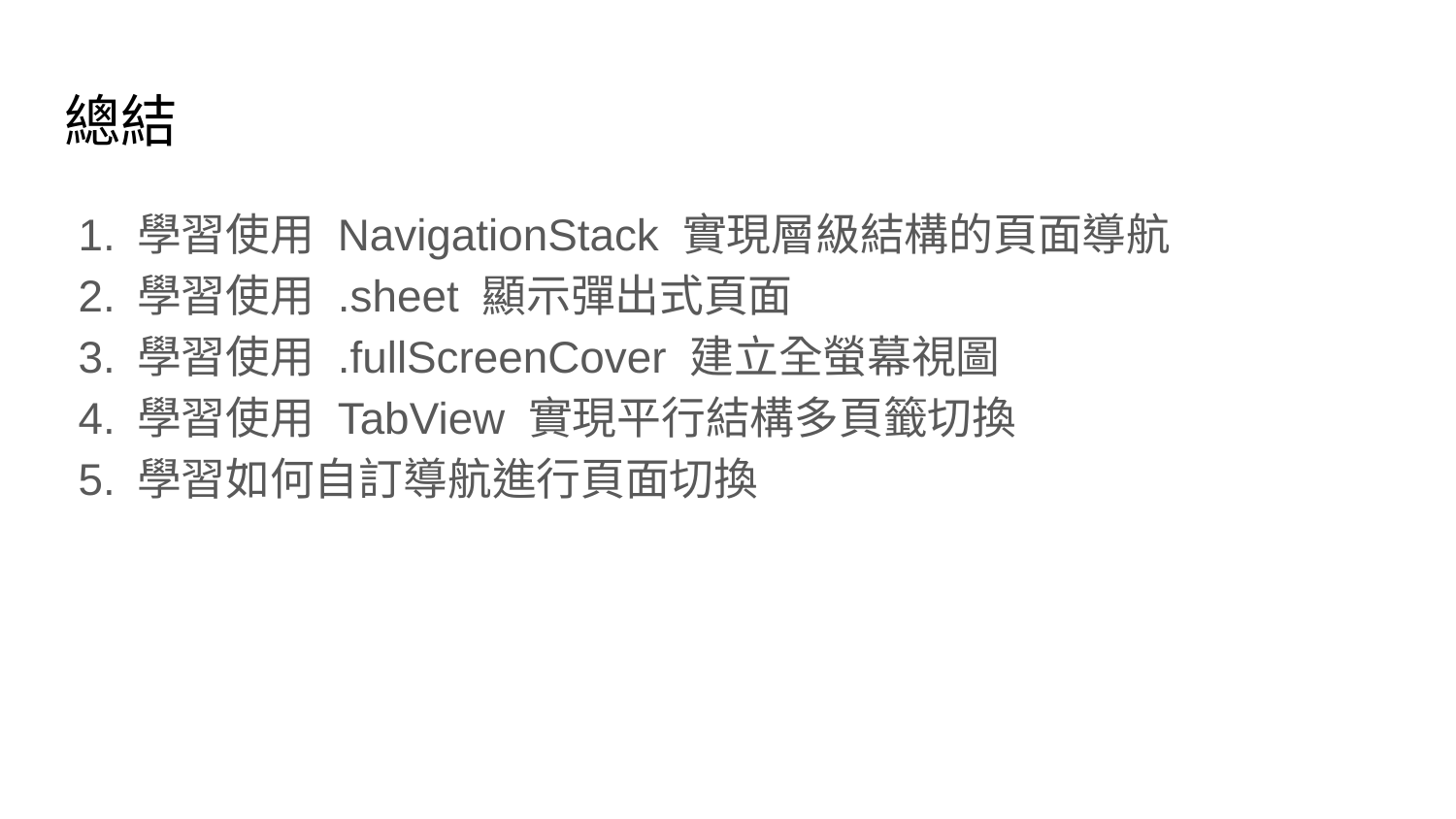

# 總結
學習使用 NavigationStack 實現層級結構的頁面導航
學習使用 .sheet 顯示彈出式頁面
學習使用 .fullScreenCover 建立全螢幕視圖
學習使用 TabView 實現平行結構多頁籤切換
學習如何自訂導航進行頁面切換